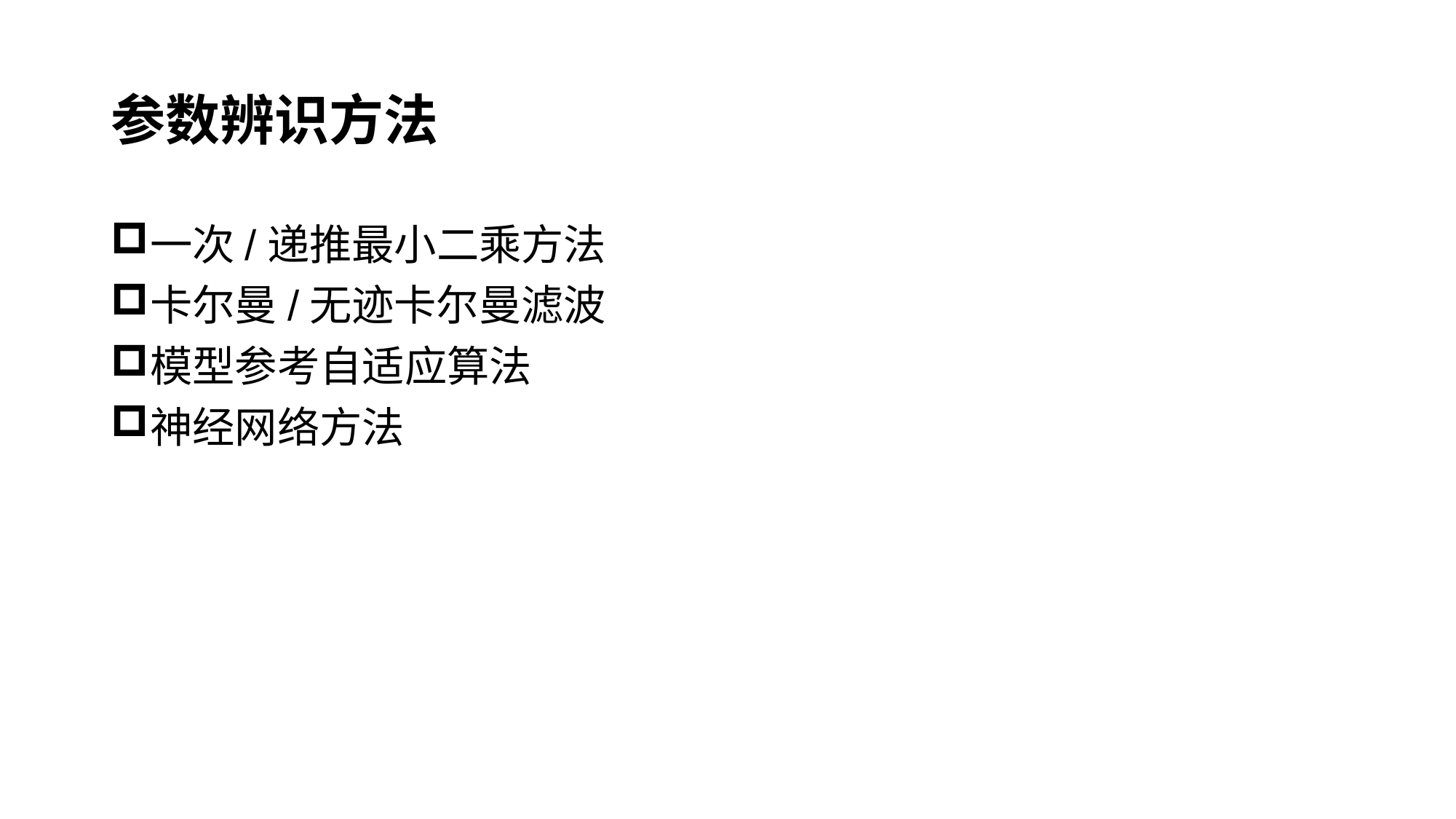

# 参数辨识方法
一次/递推最小二乘方法
卡尔曼/无迹卡尔曼滤波
模型参考自适应算法
神经网络方法